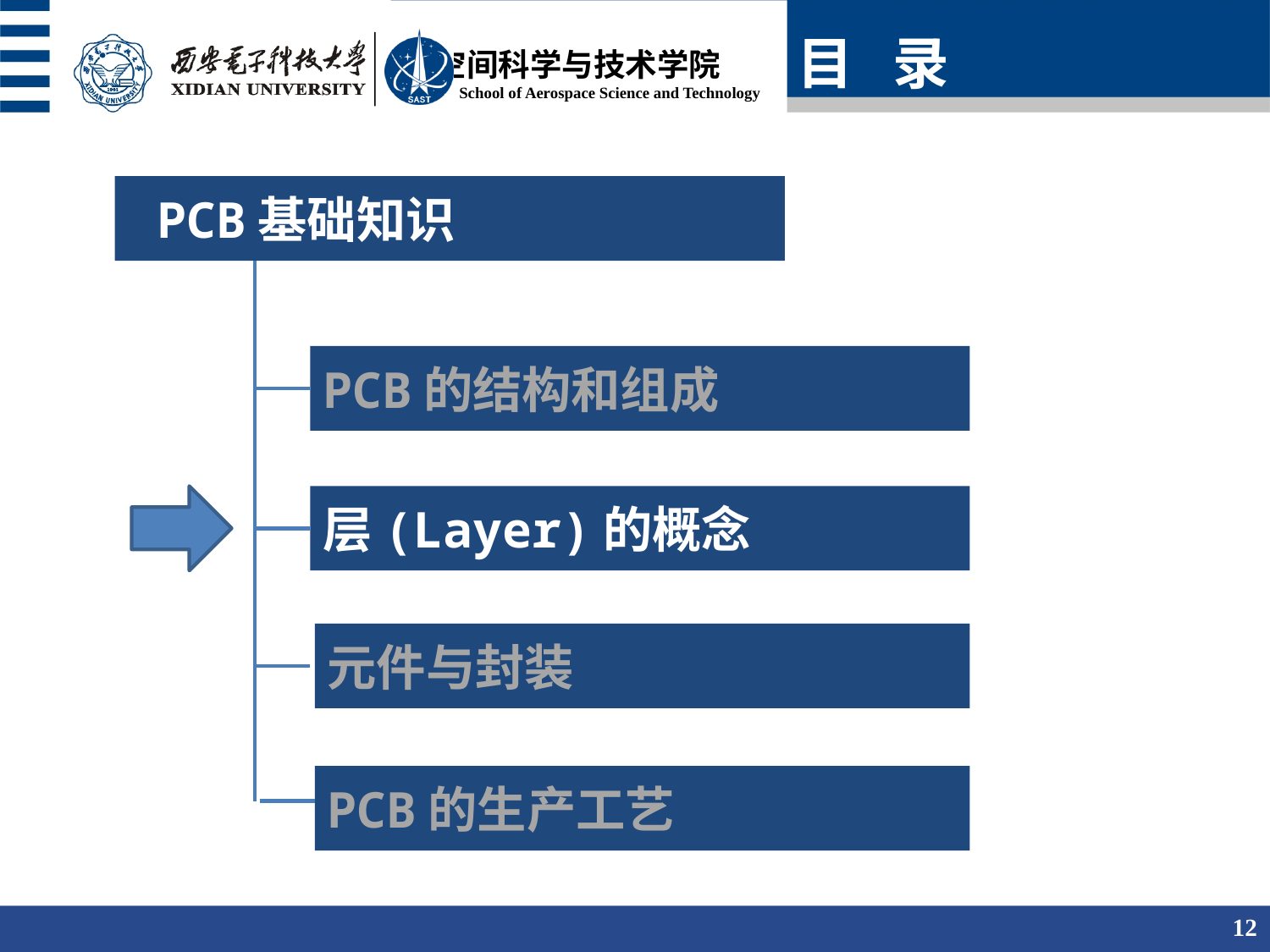

目   录
 PCB基础知识
PCB的结构和组成

层(Layer)的概念
元件与封装
PCB的生产工艺